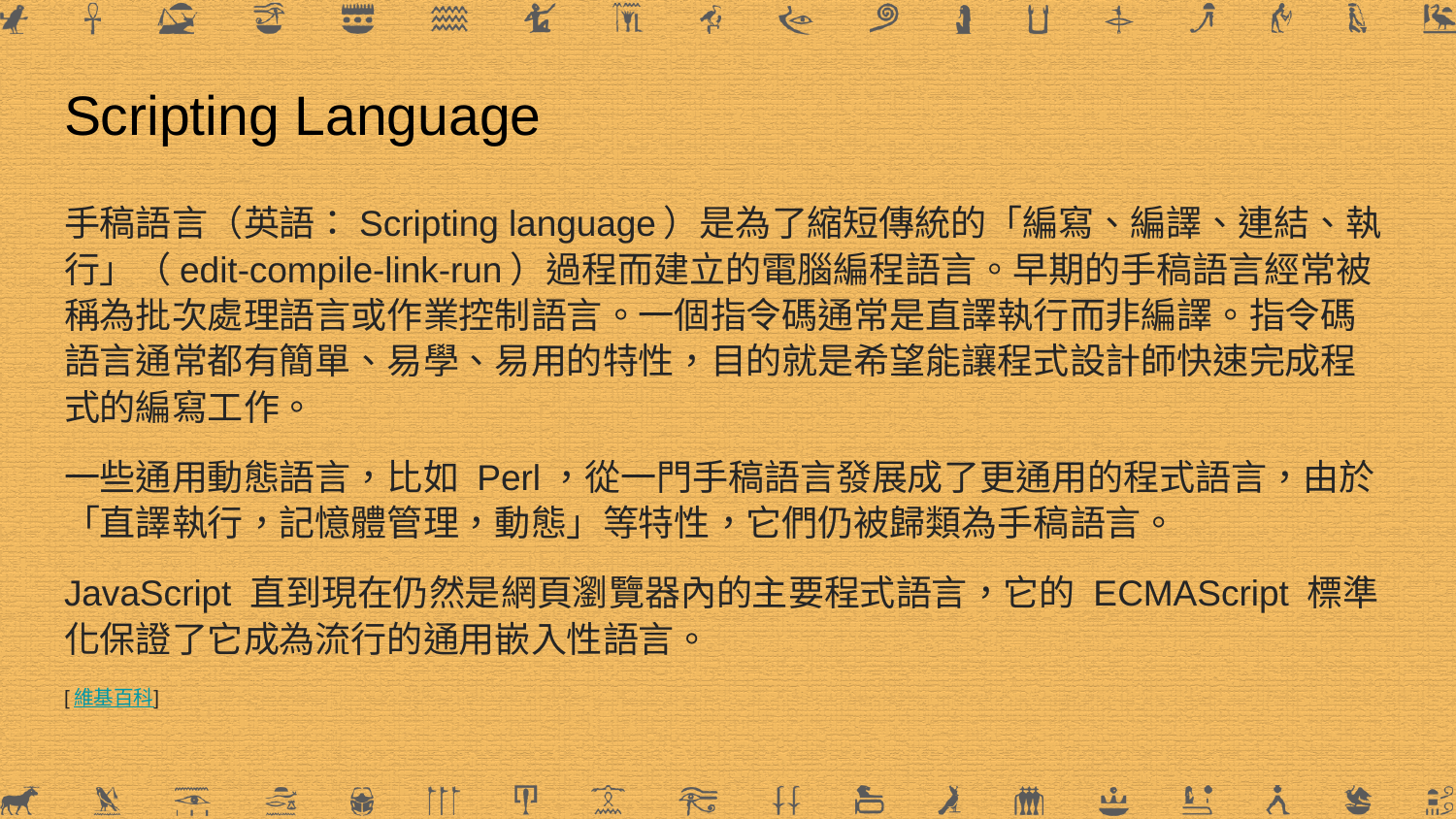

# Scripting Language
手稿語言（英語：Scripting language）是為了縮短傳統的「編寫、編譯、連結、執行」（edit-compile-link-run）過程而建立的電腦編程語言。早期的手稿語言經常被稱為批次處理語言或作業控制語言。一個指令碼通常是直譯執行而非編譯。指令碼語言通常都有簡單、易學、易用的特性，目的就是希望能讓程式設計師快速完成程式的編寫工作。
一些通用動態語言，比如 Perl，從一門手稿語言發展成了更通用的程式語言，由於「直譯執行，記憶體管理，動態」等特性，它們仍被歸類為手稿語言。
JavaScript 直到現在仍然是網頁瀏覽器內的主要程式語言，它的 ECMAScript 標準化保證了它成為流行的通用嵌入性語言。
[維基百科]